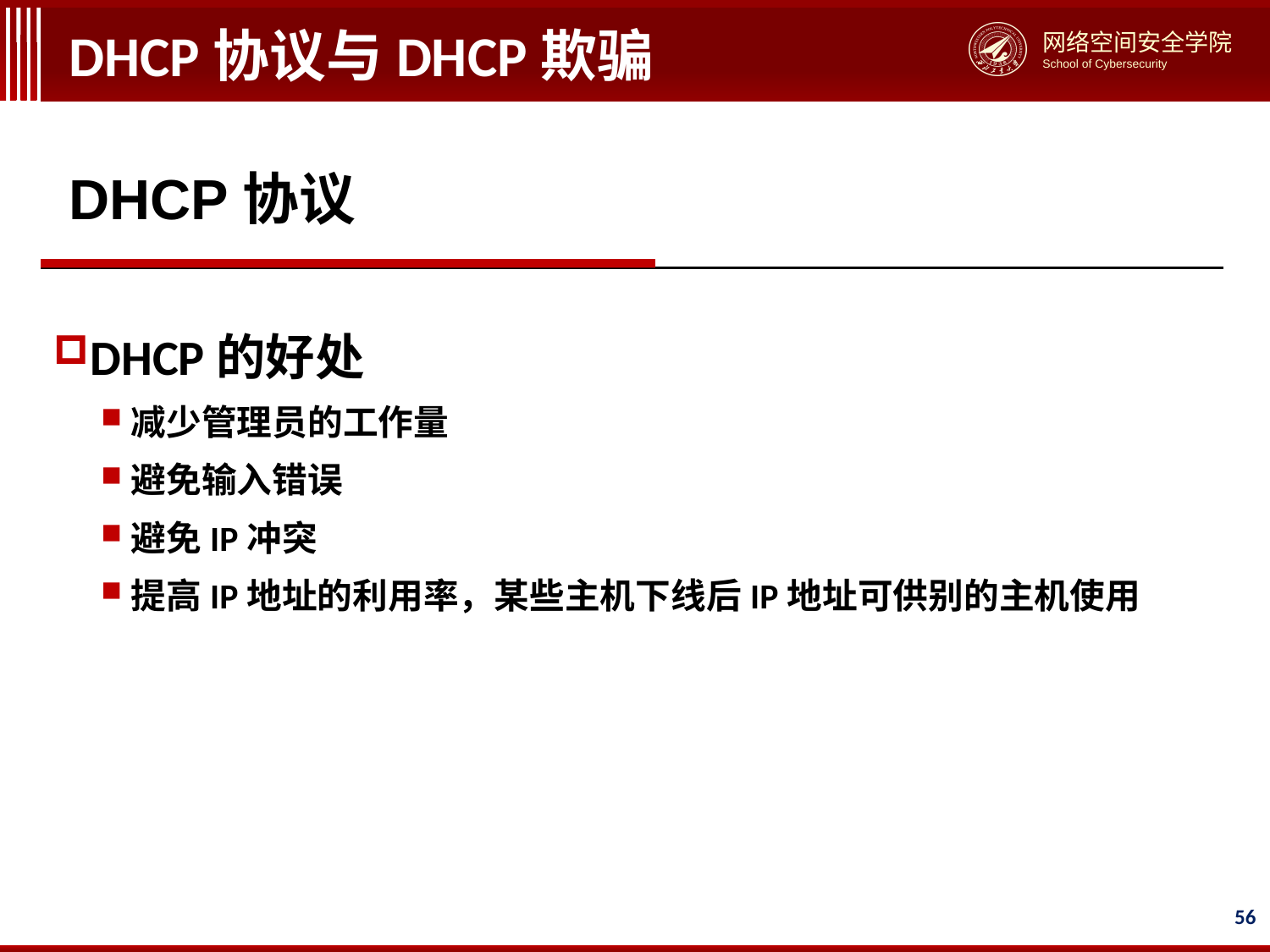

# DHCP协议与DHCP欺骗
DHCP协议
DHCP的好处
减少管理员的工作量
避免输入错误
避免IP冲突
提高IP地址的利用率，某些主机下线后IP地址可供别的主机使用